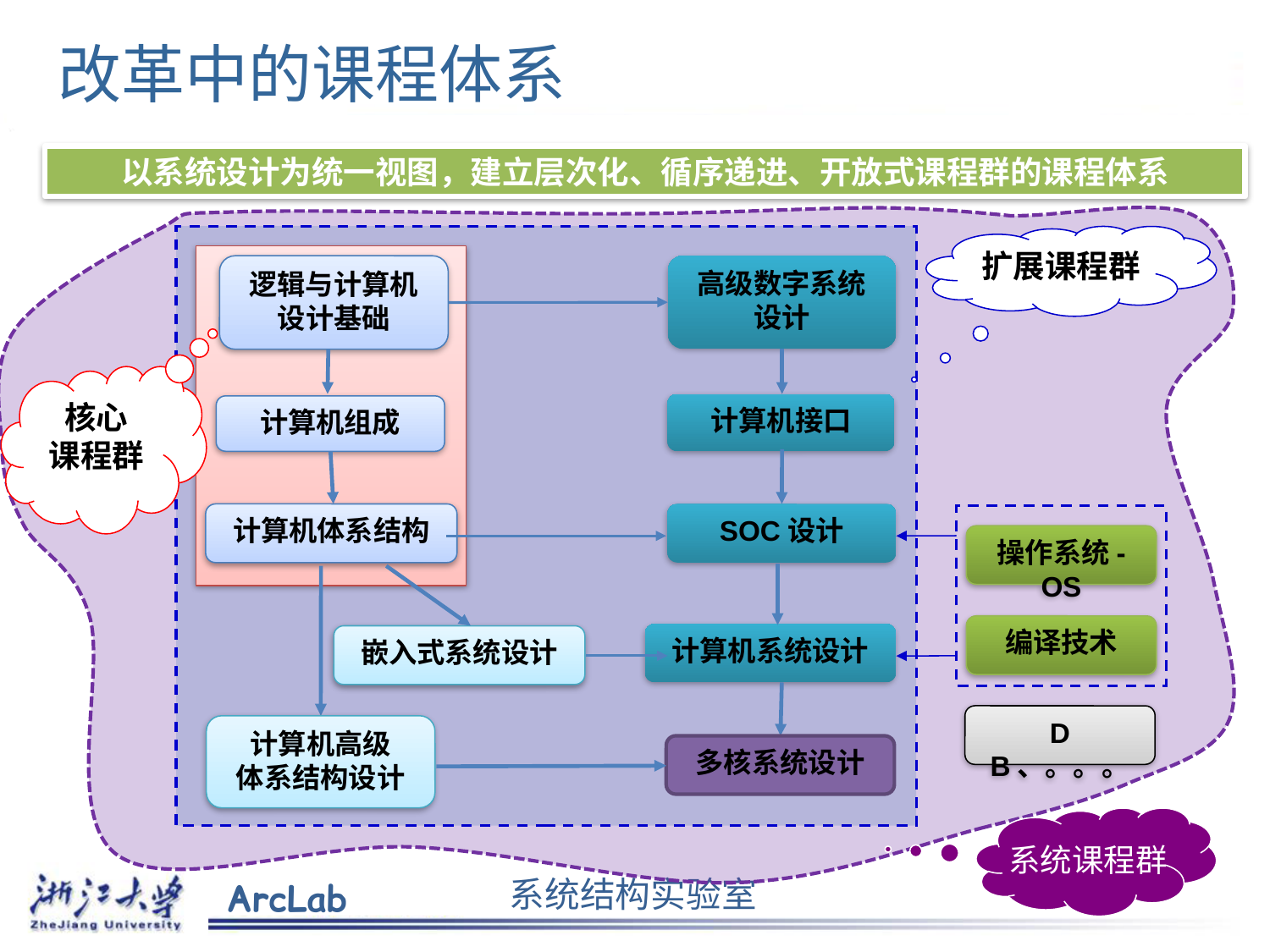

# 改革中的课程体系
以系统设计为统一视图，建立层次化、循序递进、开放式课程群的课程体系

扩展课程群

高级数字系统
设计
逻辑与计算机
设计基础
核心
课程群
计算机接口
计算机组成
计算机体系结构
SOC设计

操作系统-OS

编译技术
计算机系统设计
嵌入式系统设计

DB、。。。
计算机高级
体系结构设计
多核系统设计
系统课程群